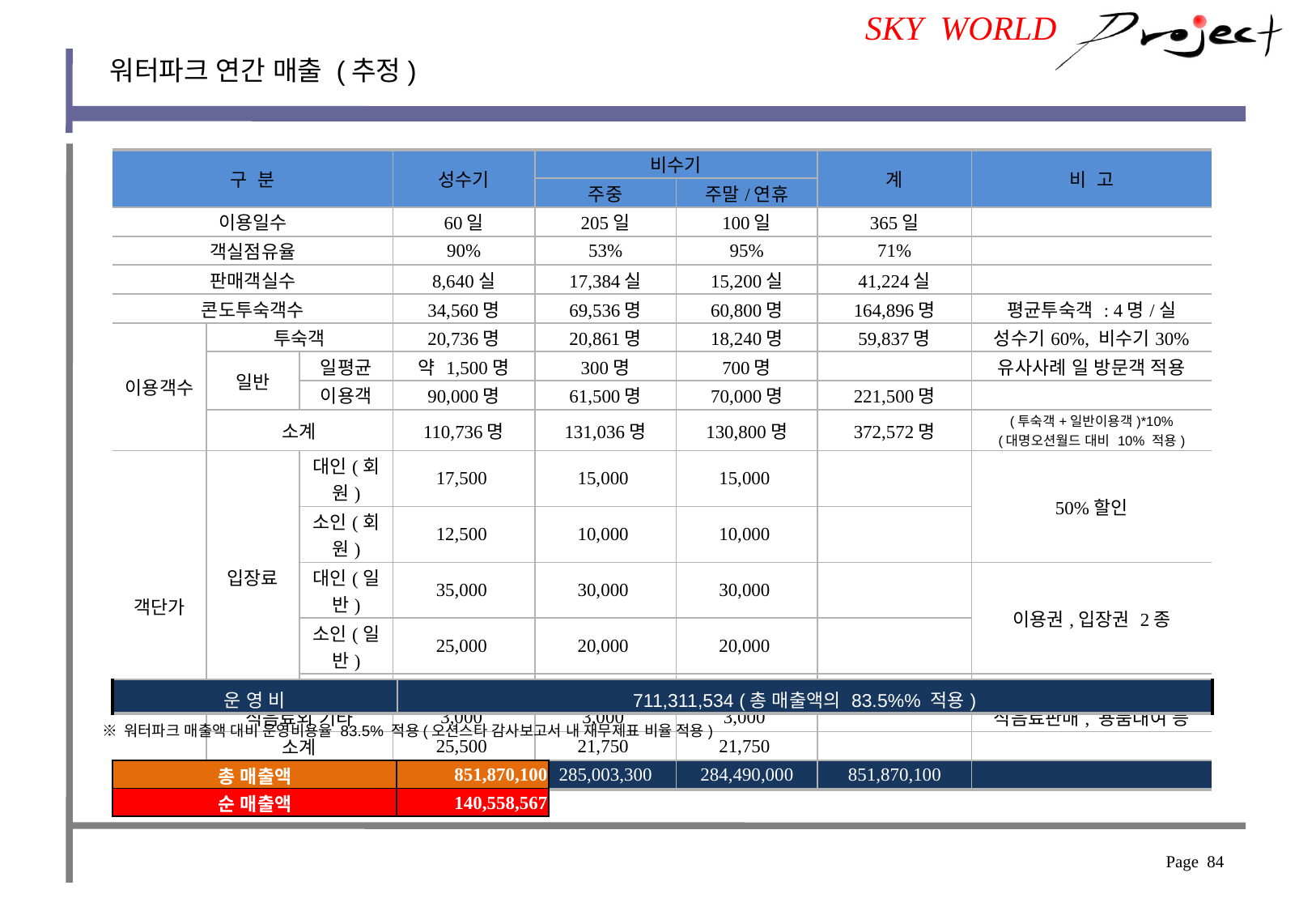

SKY  WORLD
워터파크 연간 매출 (추정)
| 구 분 |  |  | 성수기 | 비수기 |  | 계 | 비 고 |
| --- | --- | --- | --- | --- | --- | --- | --- |
|  |  |  |  | 주중 | 주말/연휴 |  |  |
| 이용일수 |  |  | 60일 | 205일 | 100일 | 365일 |  |
| 객실점유율 |  |  | 90% | 53% | 95% | 71% |  |
| 판매객실수 |  |  | 8,640실 | 17,384실 | 15,200실 | 41,224실 |  |
| 콘도투숙객수 |  |  | 34,560명 | 69,536명 | 60,800명 | 164,896명 | 평균투숙객 : 4명/실 |
| 이용객수 | 투숙객 |  | 20,736명 | 20,861명 | 18,240명 | 59,837명 | 성수기60%, 비수기30% |
|  | 일반 | 일평균 | 약 1,500명 | 300명 | 700명 |  | 유사사례 일 방문객 적용 |
|  |  | 이용객 | 90,000명 | 61,500명 | 70,000명 | 221,500명 |  |
|  | 소계 |  | 110,736명 | 131,036명 | 130,800명 | 372,572명 | (투숙객+일반이용객)\*10% (대명오션월드 대비 10% 적용) |
| 객단가 | 입장료 | 대인(회원) | 17,500 | 15,000 | 15,000 |  | 50%할인 |
|  |  | 소인(회원) | 12,500 | 10,000 | 10,000 |  |  |
|  |  | 대인(일반) | 35,000 | 30,000 | 30,000 |  | 이용권,입장권 2종 |
|  |  | 소인(일반) | 25,000 | 20,000 | 20,000 |  |  |
|  |  | 평균가 | 22,500 | 18,750 | 18,750 |  |  |
|  | 식음료외 기타 |  | 3,000 | 3,000 | 3,000 |  | 식음료판매, 용품대여 등 |
|  | 소계 |  | 25,500 | 21,750 | 21,750 |  |  |
| 매출액 |  |  | 282,376,800 | 285,003,300 | 284,490,000 | 851,870,100 |  |
| 운 영 비 | 711,311,534 (총 매출액의 83.5%% 적용) |
| --- | --- |
※ 워터파크 매출액 대비 운영비용율 83.5% 적용(오션스타 감사보고서 내 재무제표 비율 적용)
| 총 매출액 | 851,870,100 |
| --- | --- |
| 순 매출액 | 140,558,567 |